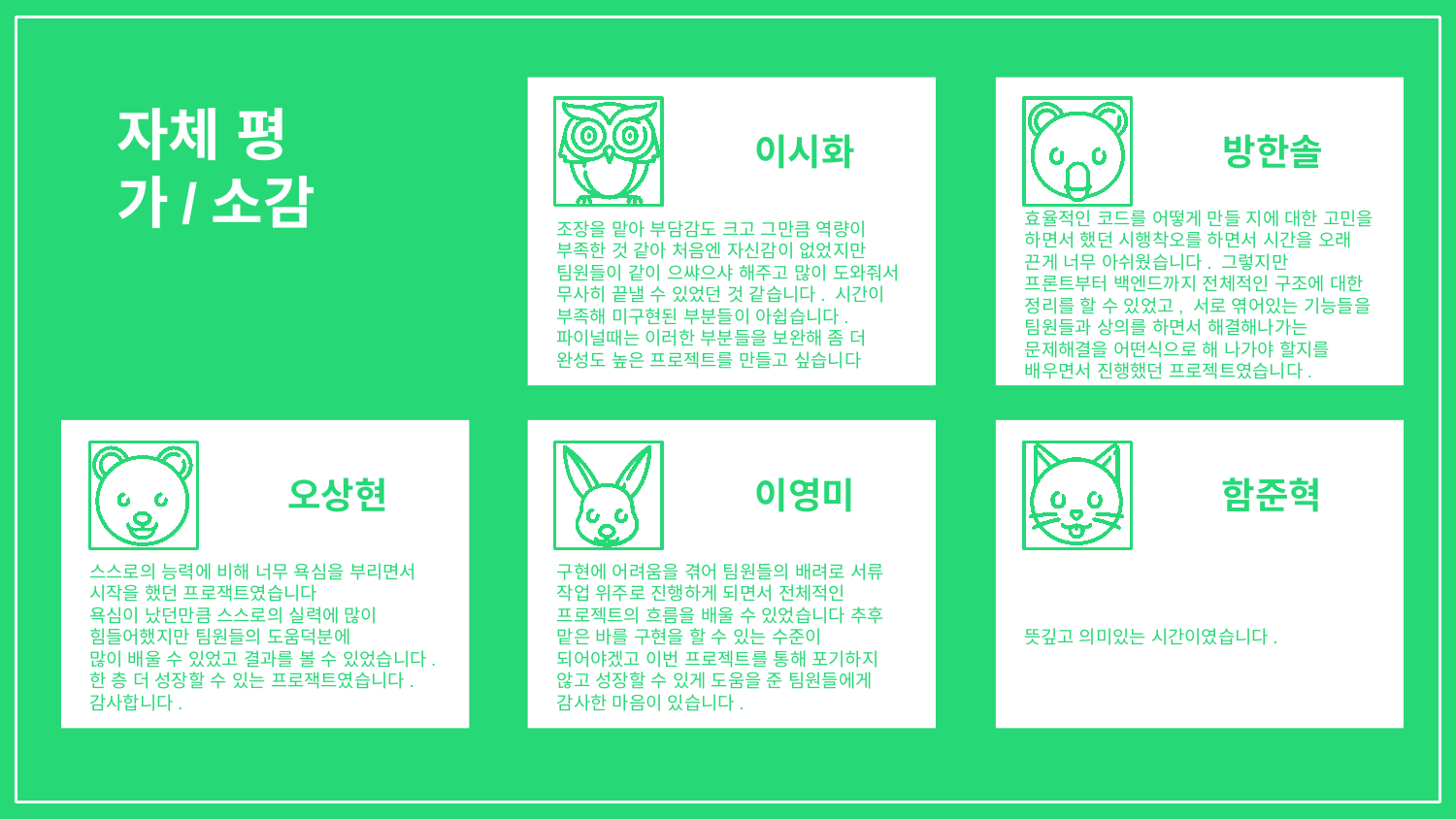

# 자체 평가/소감
이시화
방한솔
조장을 맡아 부담감도 크고 그만큼 역량이 부족한 것 같아 처음엔 자신감이 없었지만 팀원들이 같이 으쌰으샤 해주고 많이 도와줘서 무사히 끝낼 수 있었던 것 같습니다. 시간이 부족해 미구현된 부분들이 아쉽습니다. 파이널때는 이러한 부분들을 보완해 좀 더 완성도 높은 프로젝트를 만들고 싶습니다
효율적인 코드를 어떻게 만들 지에 대한 고민을 하면서 했던 시행착오를 하면서 시간을 오래 끈게 너무 아쉬웠습니다. 그렇지만 프론트부터 백엔드까지 전체적인 구조에 대한 정리를 할 수 있었고, 서로 엮어있는 기능들을 팀원들과 상의를 하면서 해결해나가는 문제해결을 어떤식으로 해 나가야 할지를 배우면서 진행했던 프로젝트였습니다.

오상현
이영미
함준혁
스스로의 능력에 비해 너무 욕심을 부리면서 시작을 했던 프로잭트였습니다
욕심이 났던만큼 스스로의 실력에 많이 힘들어했지만 팀원들의 도움덕분에
많이 배울 수 있었고 결과를 볼 수 있었습니다.
한 층 더 성장할 수 있는 프로잭트였습니다. 감사합니다.
뜻깊고 의미있는 시간이였습니다.
구현에 어려움을 겪어 팀원들의 배려로 서류 작업 위주로 진행하게 되면서 전체적인 프로젝트의 흐름을 배울 수 있었습니다 추후 맡은 바를 구현을 할 수 있는 수준이 되어야겠고 이번 프로젝트를 통해 포기하지 않고 성장할 수 있게 도움을 준 팀원들에게 감사한 마음이 있습니다.